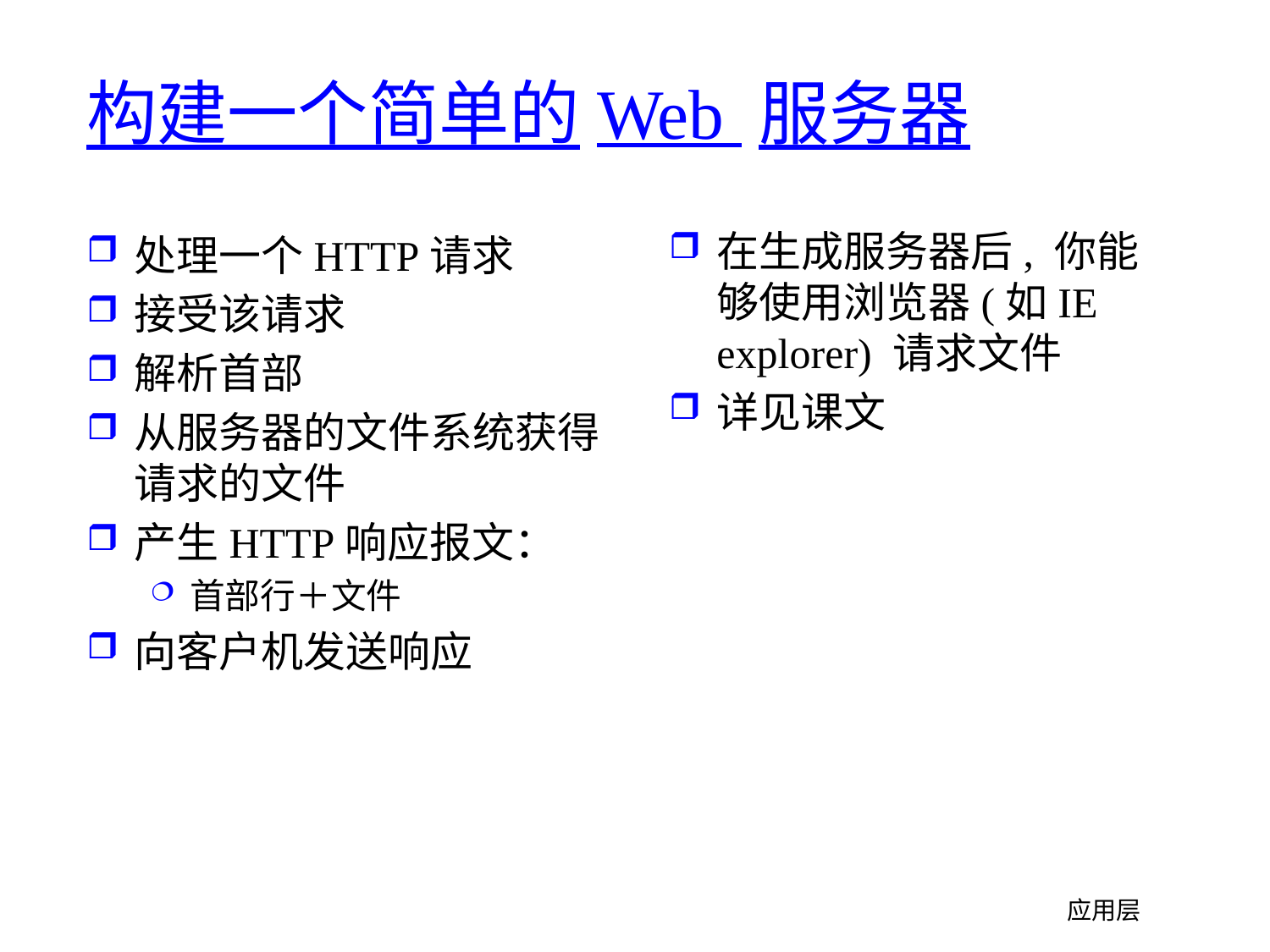

# 构建一个简单的Web 服务器
在生成服务器后, 你能够使用浏览器(如IE explorer) 请求文件
详见课文
处理一个HTTP请求
接受该请求
解析首部
从服务器的文件系统获得请求的文件
产生HTTP响应报文：
首部行＋文件
向客户机发送响应
应用层
127